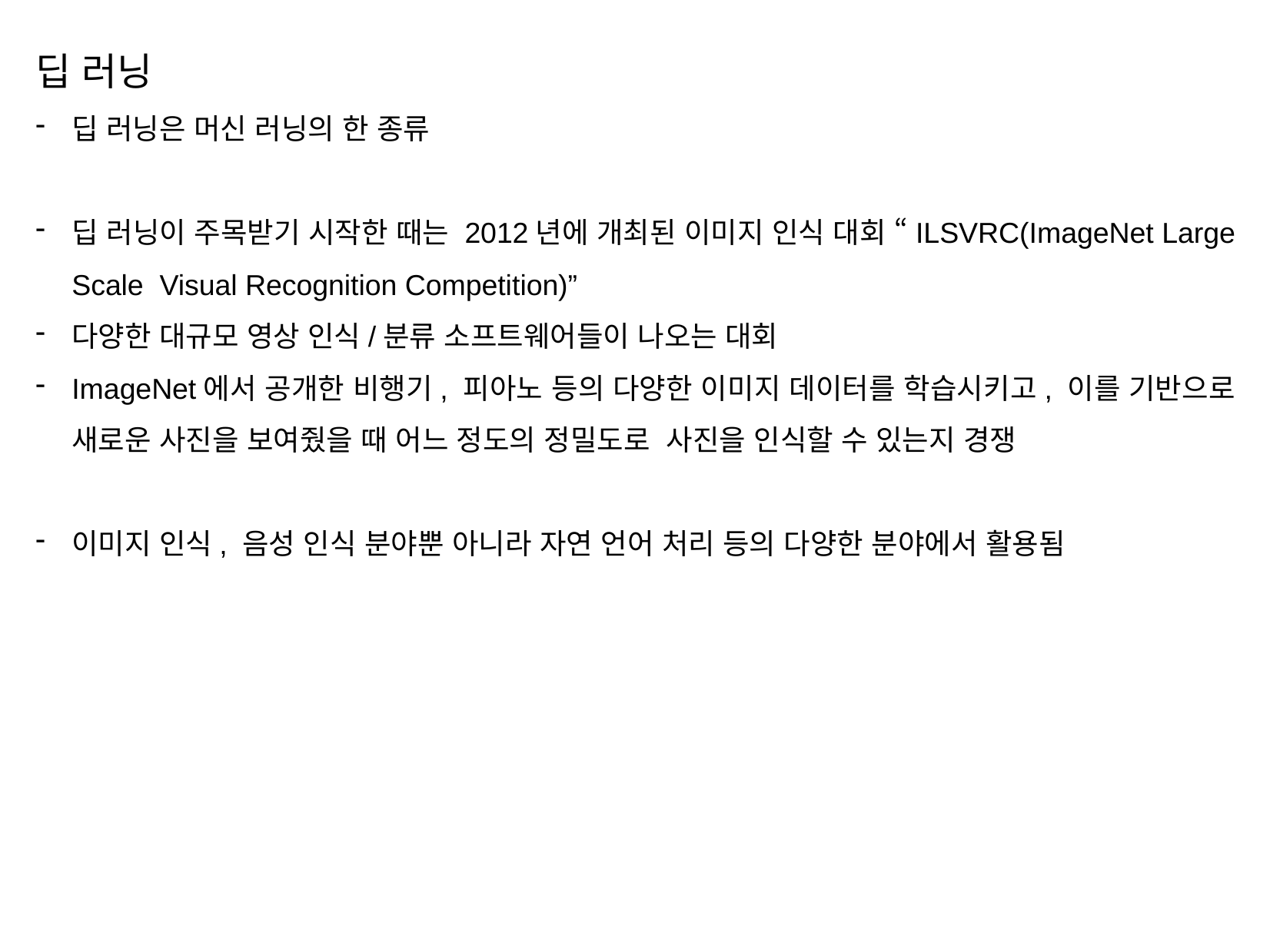

딥 러닝
딥 러닝은 머신 러닝의 한 종류

딥 러닝이 주목받기 시작한 때는 2012년에 개최된 이미지 인식 대회 “ILSVRC(ImageNet Large Scale  Visual Recognition Competition)”
다양한 대규모 영상 인식/분류 소프트웨어들이 나오는 대회
ImageNet에서 공개한 비행기, 피아노 등의 다양한 이미지 데이터를 학습시키고, 이를 기반으로 새로운 사진을 보여줬을 때 어느 정도의 정밀도로  사진을 인식할 수 있는지 경쟁

이미지 인식, 음성 인식 분야뿐 아니라 자연 언어 처리 등의 다양한 분야에서 활용됨